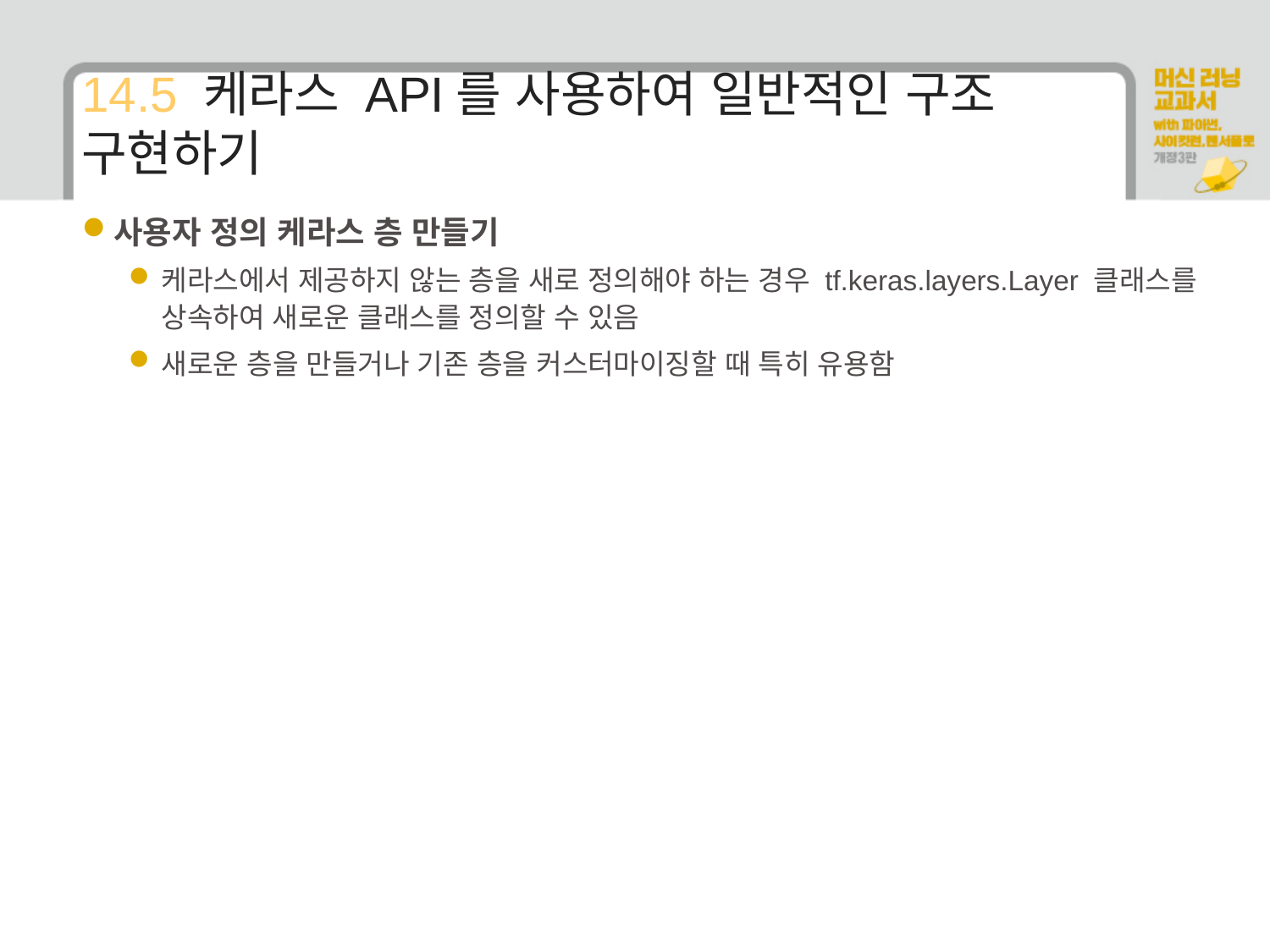

# 14.5 케라스 API를 사용하여 일반적인 구조 구현하기
사용자 정의 케라스 층 만들기
케라스에서 제공하지 않는 층을 새로 정의해야 하는 경우 tf.keras.layers.Layer 클래스를 상속하여 새로운 클래스를 정의할 수 있음
새로운 층을 만들거나 기존 층을 커스터마이징할 때 특히 유용함